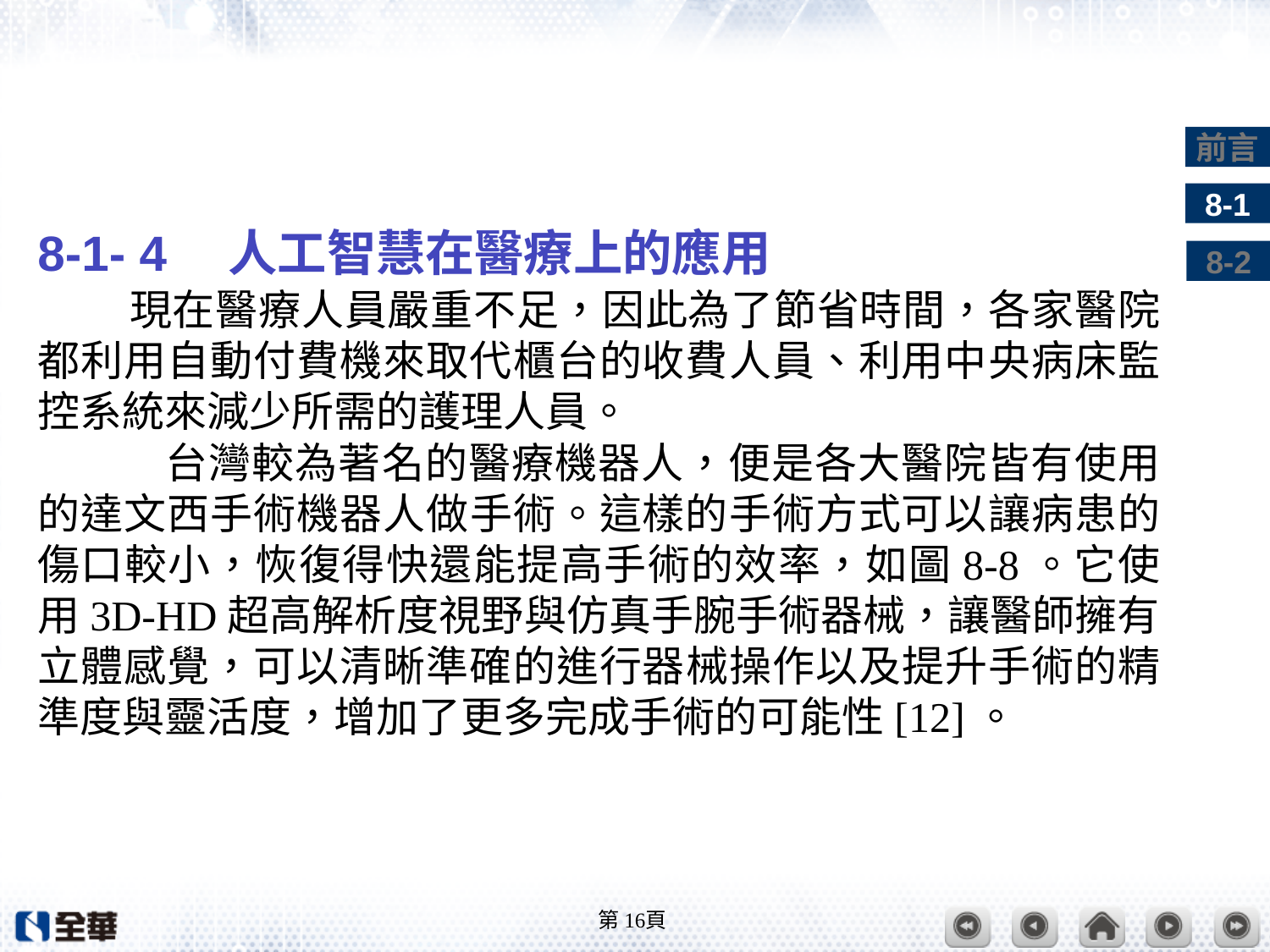

#
8-1- 4　人工智慧在醫療上的應用
        現在醫療人員嚴重不足，因此為了節省時間，各家醫院都利用自動付費機來取代櫃台的收費人員、利用中央病床監控系統來減少所需的護理人員。
	台灣較為著名的醫療機器人，便是各大醫院皆有使用的達文西手術機器人做手術。這樣的手術方式可以讓病患的傷口較小，恢復得快還能提高手術的效率，如圖8-8。它使用3D-HD超高解析度視野與仿真手腕手術器械，讓醫師擁有立體感覺，可以清晰準確的進行器械操作以及提升手術的精準度與靈活度，增加了更多完成手術的可能性[12]。